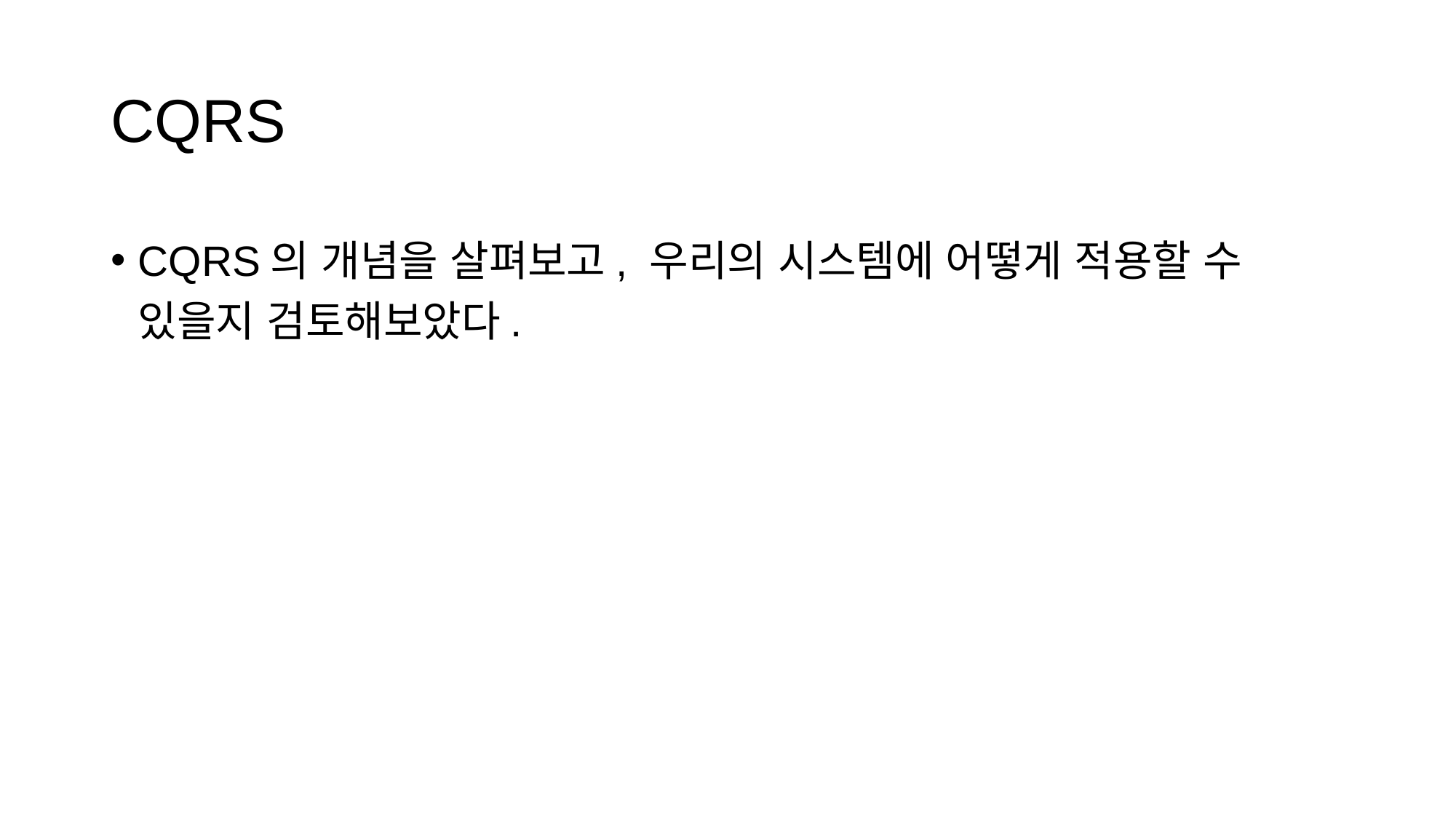

# CQRS
CQRS의 개념을 살펴보고, 우리의 시스템에 어떻게 적용할 수 있을지 검토해보았다.